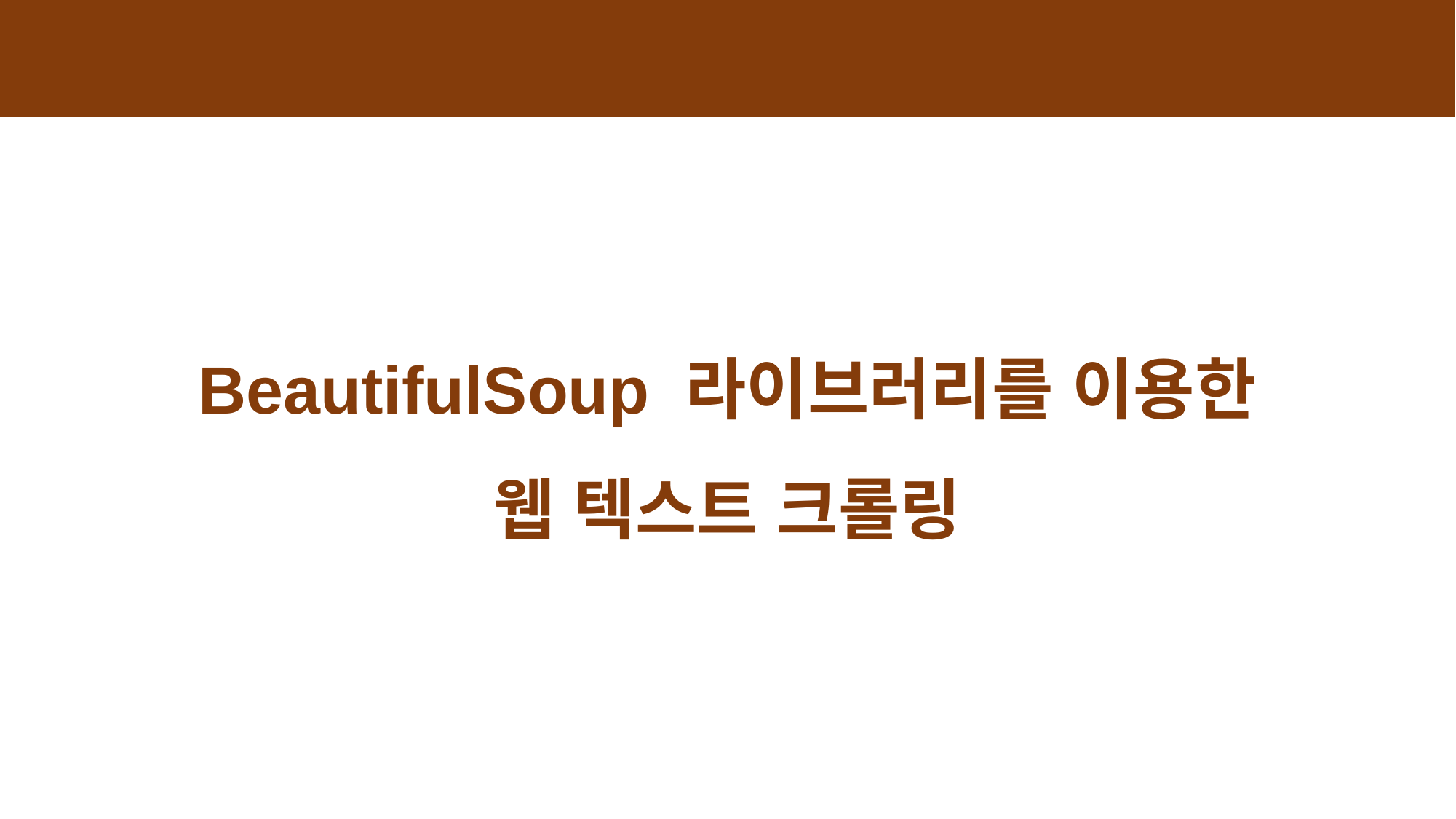

# BeautifulSoup 라이브러리를 이용한 웹 텍스트 크롤링